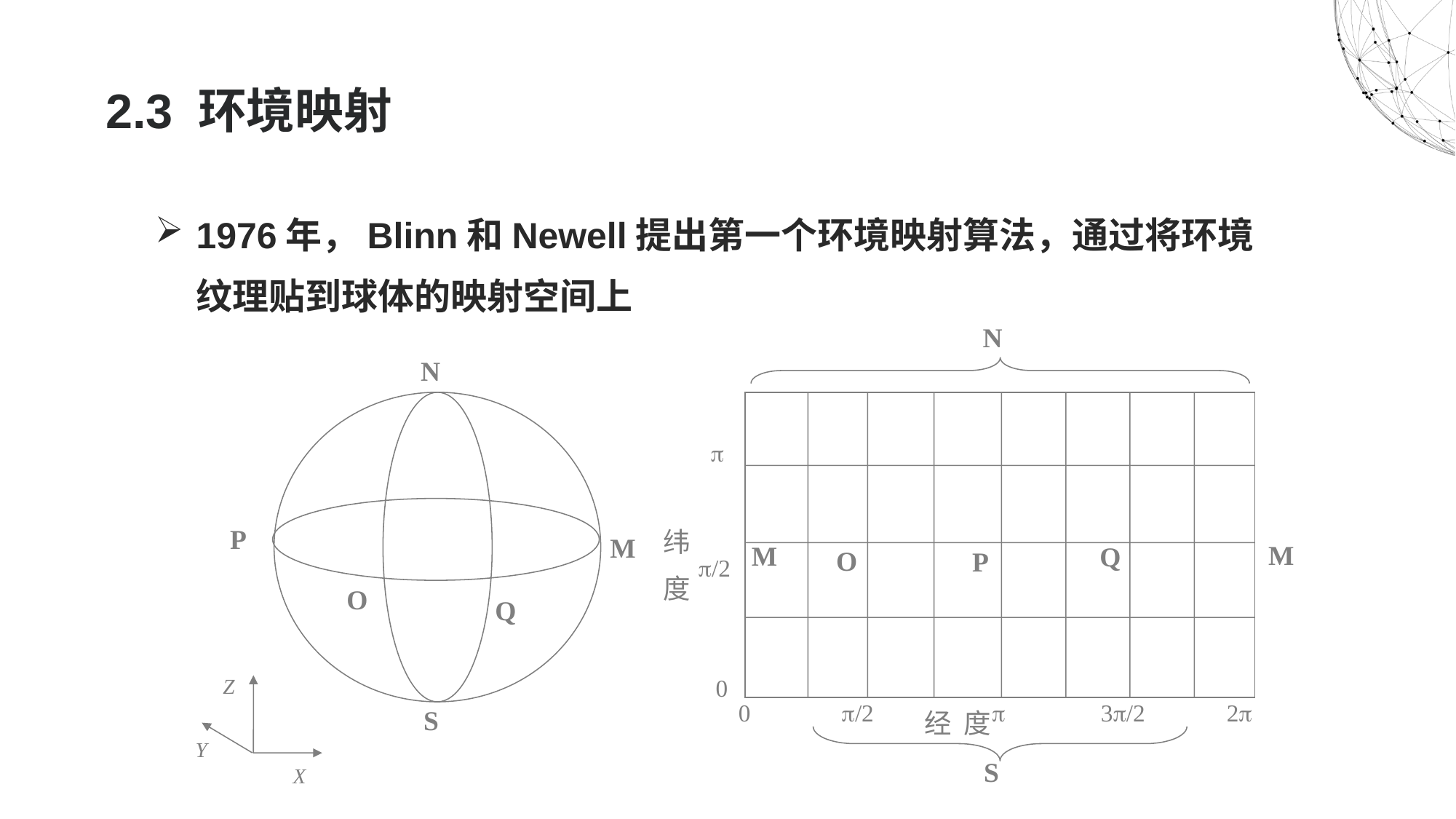

# 2.3 环境映射
1976年，Blinn和Newell提出第一个环境映射算法，通过将环境纹理贴到球体的映射空间上

N
N

π
P
纬
度
M
M
M
Q
O
P
π/2
O
Q
0
Z

0
π/2
π
3π/2
2π
S
经  度

Y

S

X